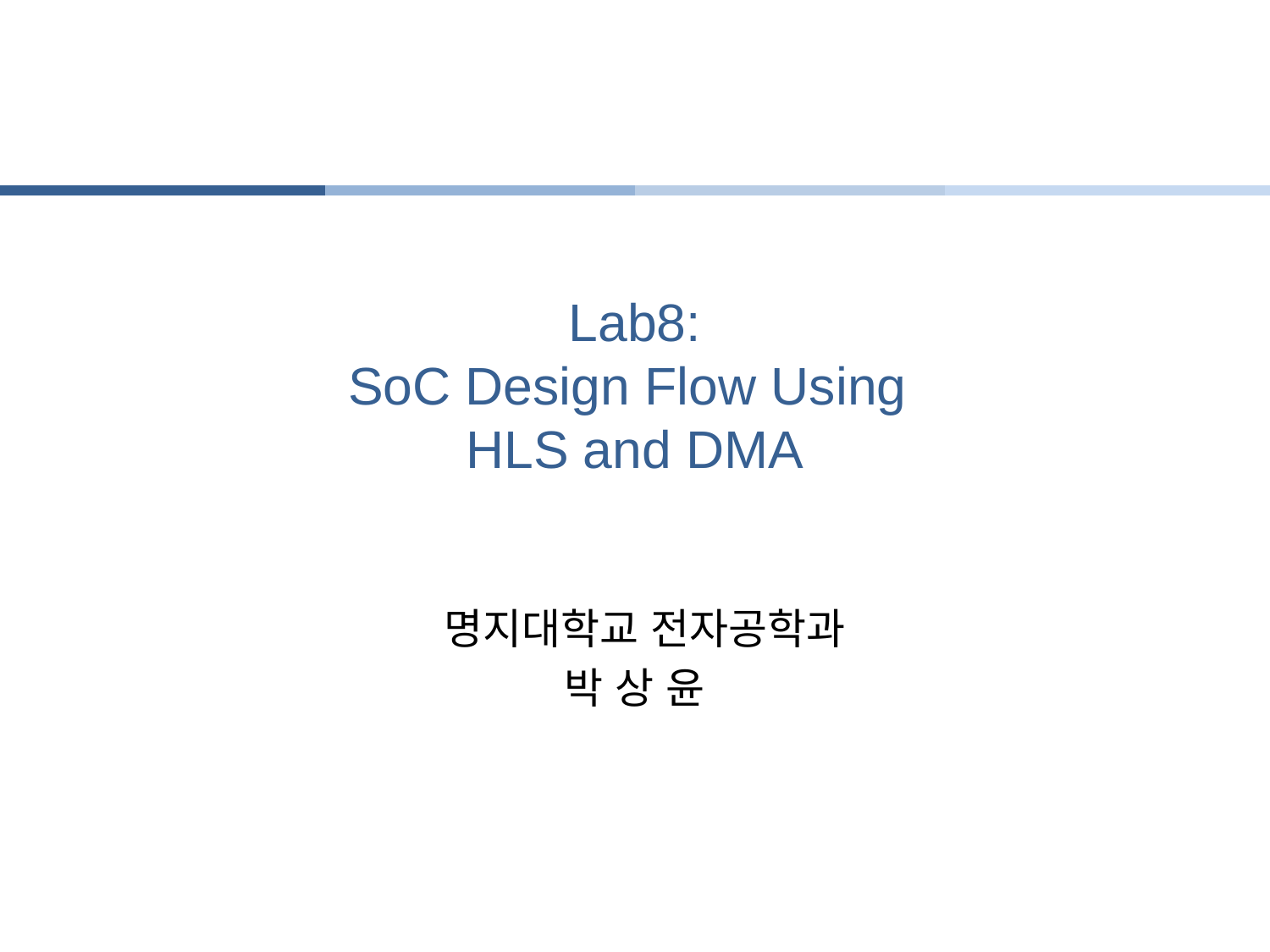

# Lab8: SoC Design Flow Using HLS and DMA
 명지대학교 전자공학과
박 상 윤